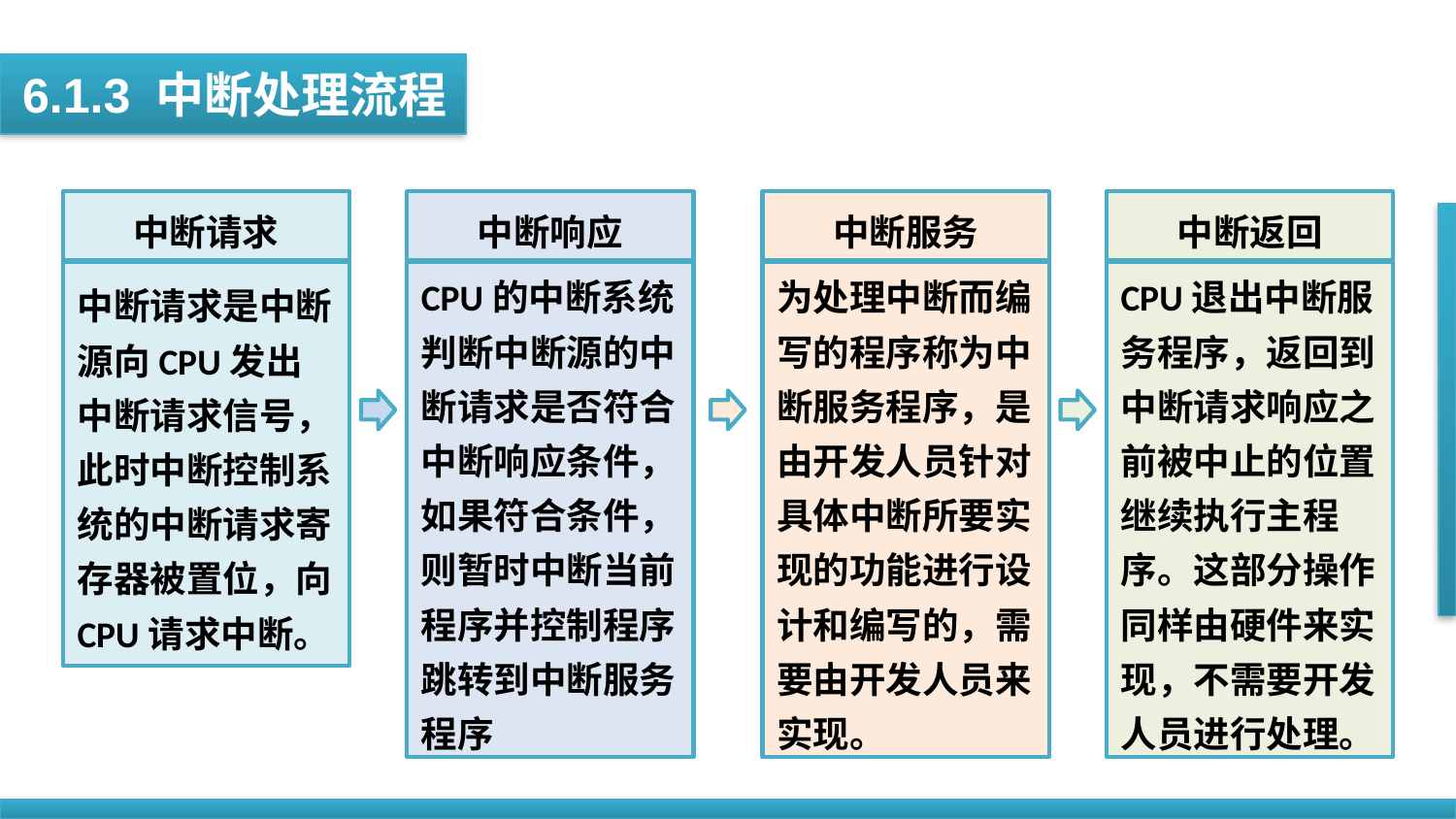

6.1.3 中断处理流程
中断请求
中断响应
中断服务
中断返回
中断请求是中断源向CPU发出中断请求信号，此时中断控制系统的中断请求寄存器被置位，向CPU请求中断。
CPU的中断系统判断中断源的中断请求是否符合中断响应条件，如果符合条件，则暂时中断当前程序并控制程序跳转到中断服务程序
为处理中断而编写的程序称为中断服务程序，是由开发人员针对具体中断所要实现的功能进行设计和编写的，需要由开发人员来实现。
CPU退出中断服务程序，返回到中断请求响应之前被中止的位置继续执行主程序。这部分操作同样由硬件来实现，不需要开发人员进行处理。